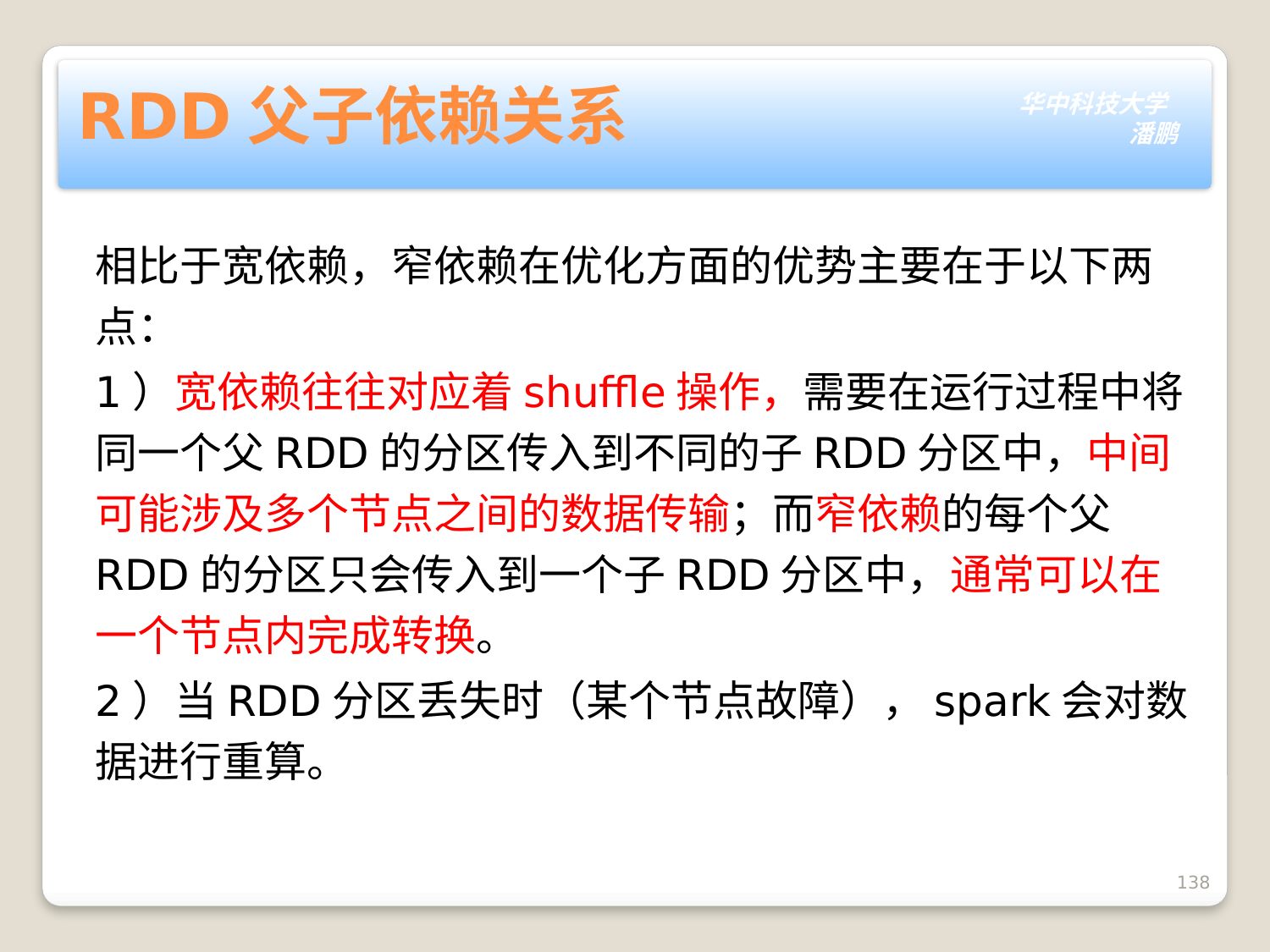

# RDD父子依赖关系
相比于宽依赖，窄依赖在优化方面的优势主要在于以下两点：
1）宽依赖往往对应着shuffle操作，需要在运行过程中将同一个父RDD的分区传入到不同的子RDD分区中，中间可能涉及多个节点之间的数据传输；而窄依赖的每个父RDD的分区只会传入到一个子RDD分区中，通常可以在一个节点内完成转换。
2）当RDD分区丢失时（某个节点故障），spark会对数据进行重算。
138